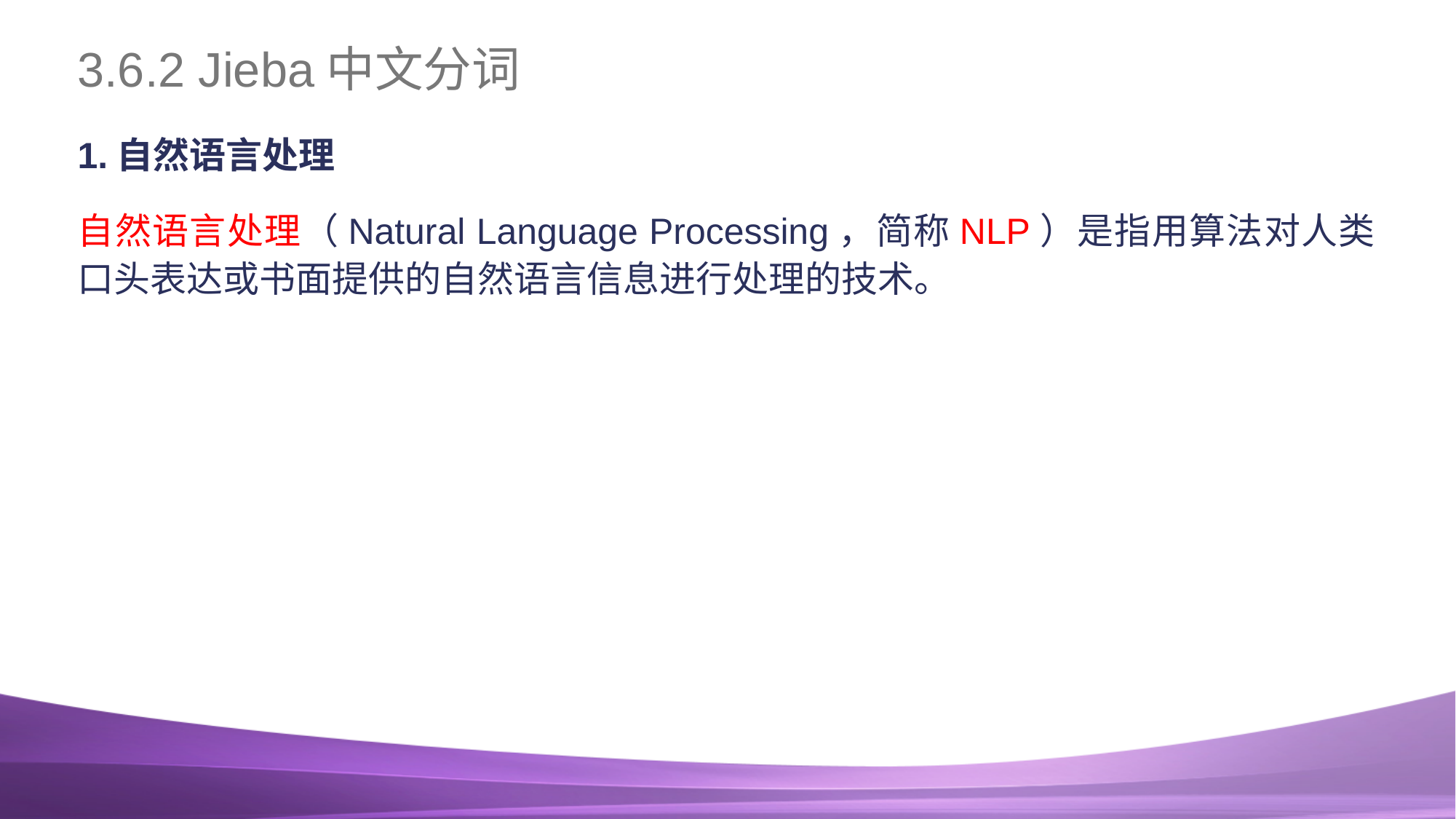

# 3.6.2 Jieba中文分词
1.自然语言处理
自然语言处理（Natural Language Processing，简称NLP）是指用算法对人类口头表达或书面提供的自然语言信息进行处理的技术。